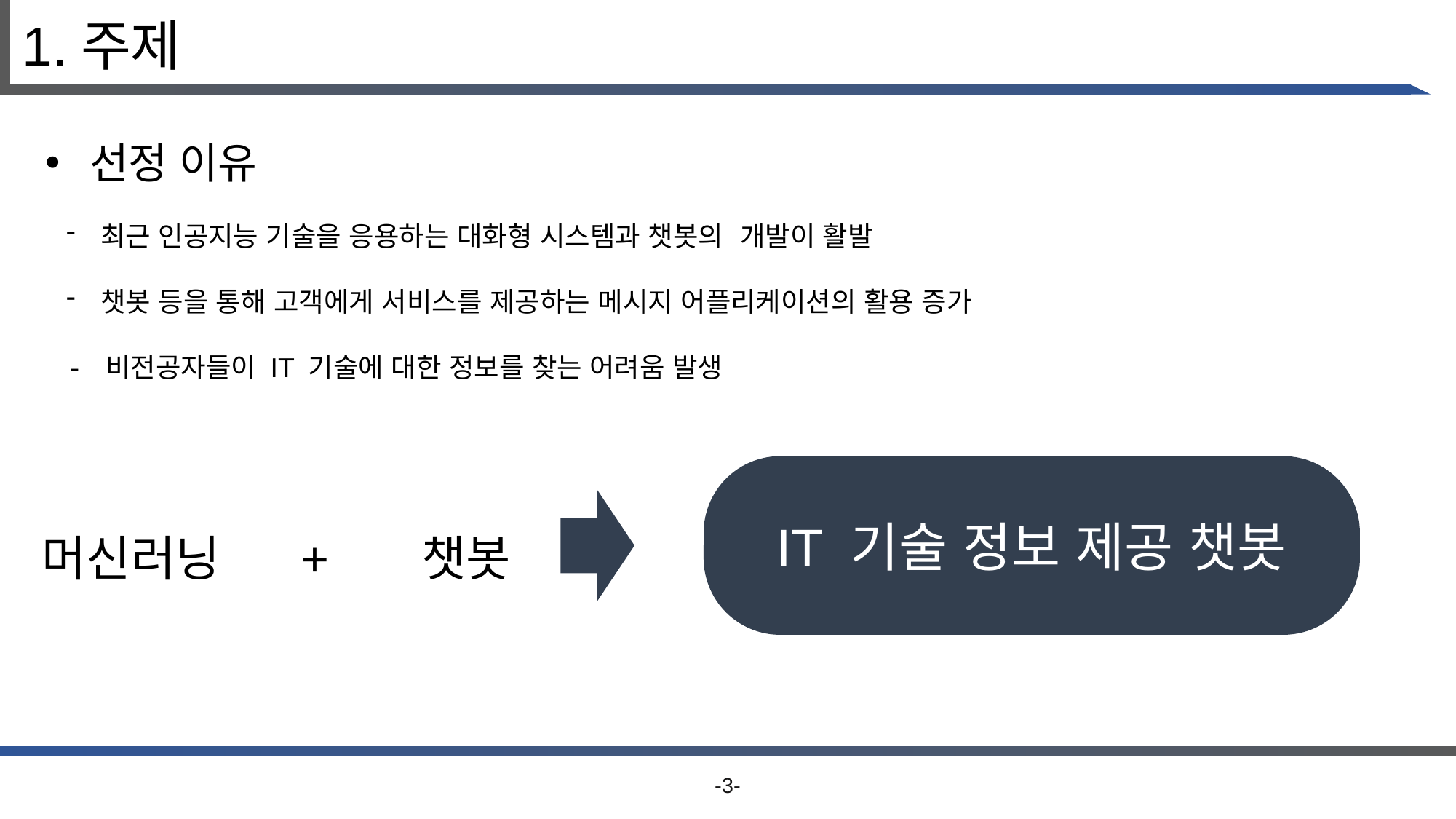

# 1.주제
 선정 이유
최근 인공지능 기술을 응용하는 대화형 시스템과 챗봇의 개발이 활발

챗봇 등을 통해 고객에게 서비스를 제공하는 메시지 어플리케이션의 활용 증가

- 비전공자들이 IT 기술에 대한 정보를 찾는 어려움 발생
IT 기술 정보 제공 챗봇
머신러닝     +      챗봇

-3-